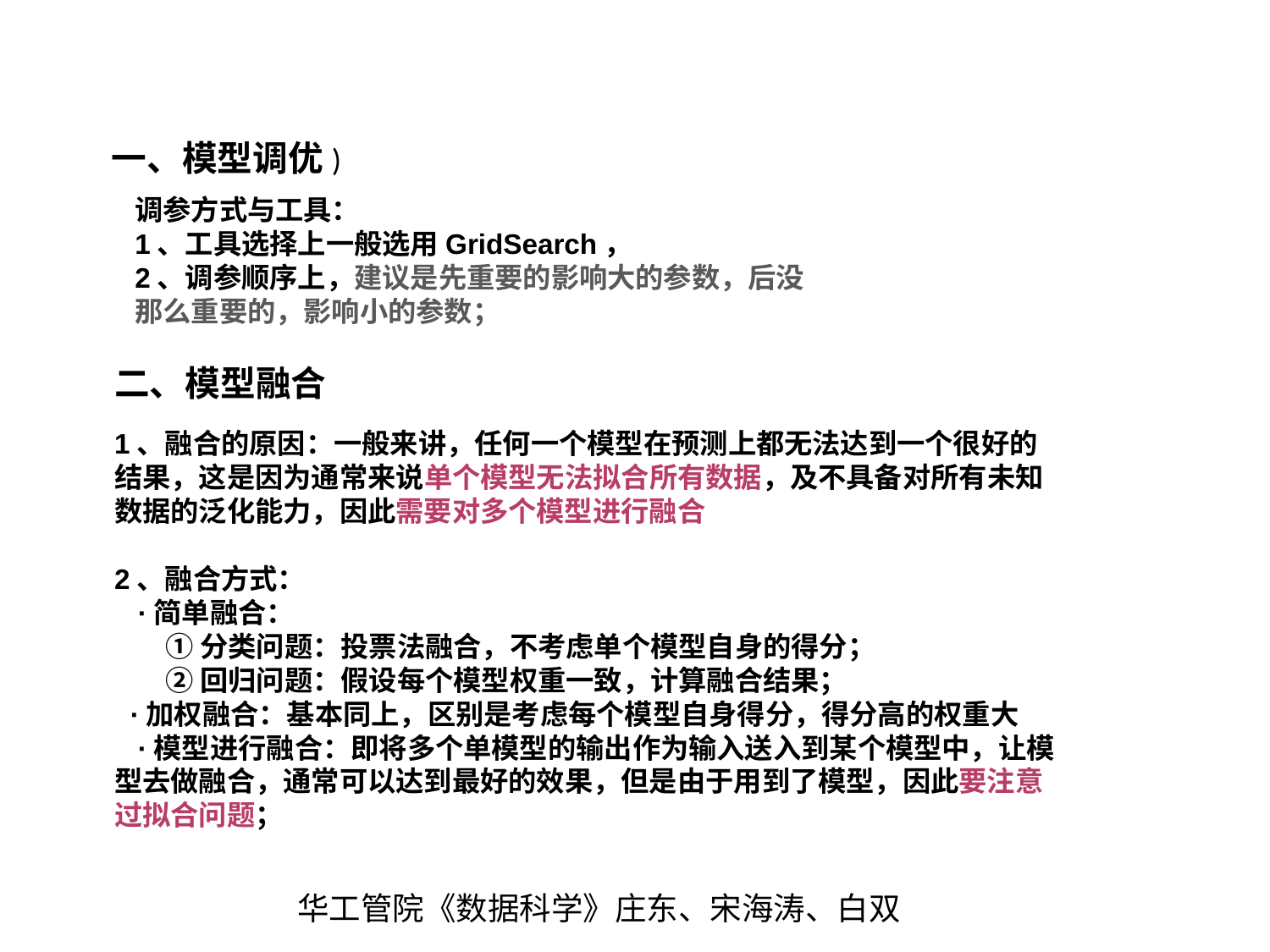

一、模型调优)
调参方式与工具：
1、工具选择上一般选用GridSearch，
2、调参顺序上，建议是先重要的影响大的参数，后没那么重要的，影响小的参数；

二、模型融合
1、融合的原因：一般来讲，任何一个模型在预测上都无法达到一个很好的结果，这是因为通常来说单个模型无法拟合所有数据，及不具备对所有未知数据的泛化能力，因此需要对多个模型进行融合

2、融合方式：
   ·简单融合：
        ①分类问题：投票法融合，不考虑单个模型自身的得分；
        ②回归问题：假设每个模型权重一致，计算融合结果；
  ·加权融合：基本同上，区别是考虑每个模型自身得分，得分高的权重大
   ·模型进行融合：即将多个单模型的输出作为输入送入到某个模型中，让模型去做融合，通常可以达到最好的效果，但是由于用到了模型，因此要注意过拟合问题；
华工管院《数据科学》庄东、宋海涛、白双